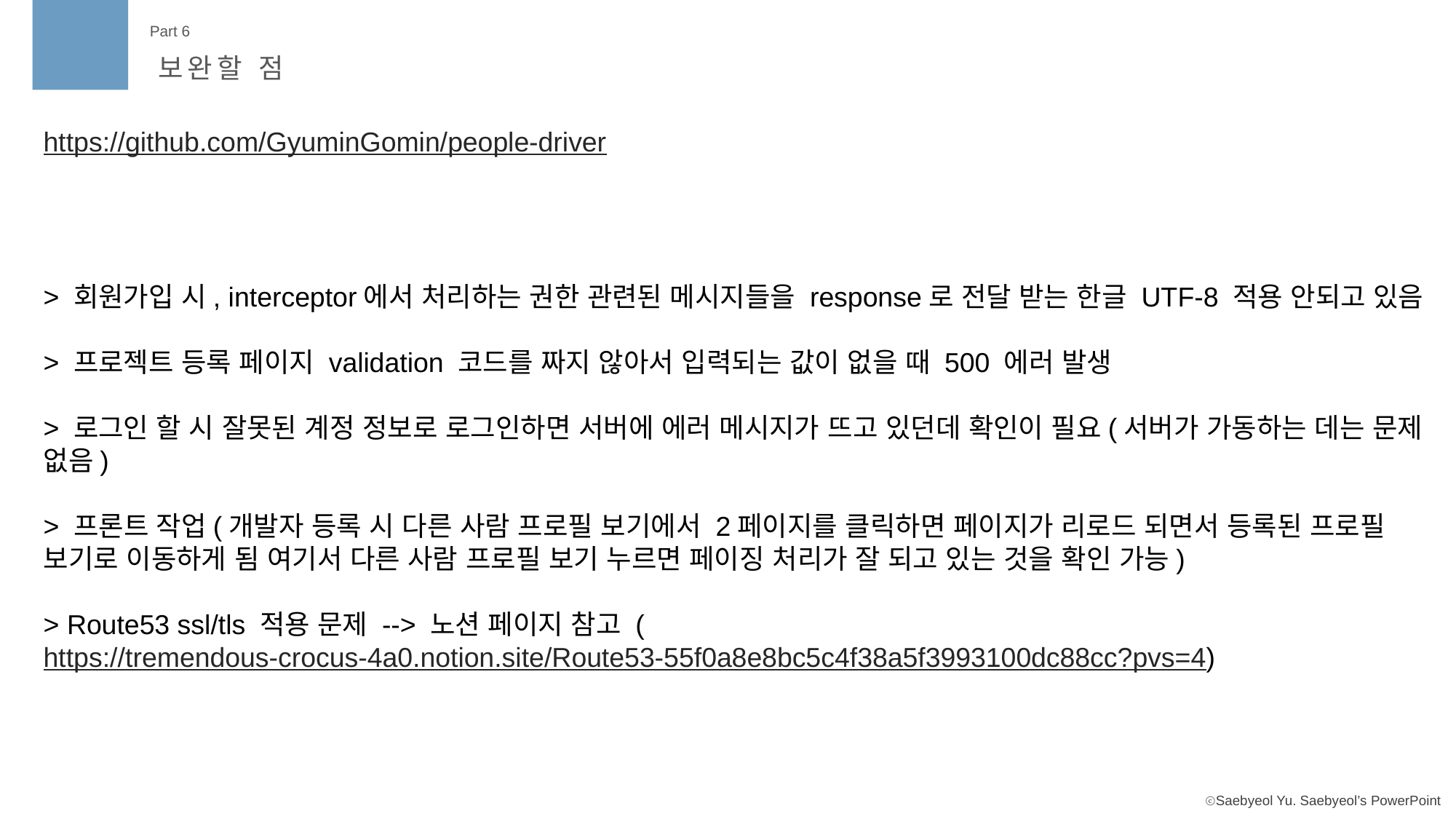

Part 6
보완할 점
https://github.com/GyuminGomin/people-driver
> 회원가입 시, interceptor에서 처리하는 권한 관련된 메시지들을 response로 전달 받는 한글 UTF-8 적용 안되고 있음

> 프로젝트 등록 페이지 validation 코드를 짜지 않아서 입력되는 값이 없을 때 500 에러 발생

> 로그인 할 시 잘못된 계정 정보로 로그인하면 서버에 에러 메시지가 뜨고 있던데 확인이 필요(서버가 가동하는 데는 문제 없음)

> 프론트 작업(개발자 등록 시 다른 사람 프로필 보기에서 2페이지를 클릭하면 페이지가 리로드 되면서 등록된 프로필 보기로 이동하게 됨 여기서 다른 사람 프로필 보기 누르면 페이징 처리가 잘 되고 있는 것을 확인 가능)

> Route53 ssl/tls 적용 문제 --> 노션 페이지 참고 (https://tremendous-crocus-4a0.notion.site/Route53-55f0a8e8bc5c4f38a5f3993100dc88cc?pvs=4)